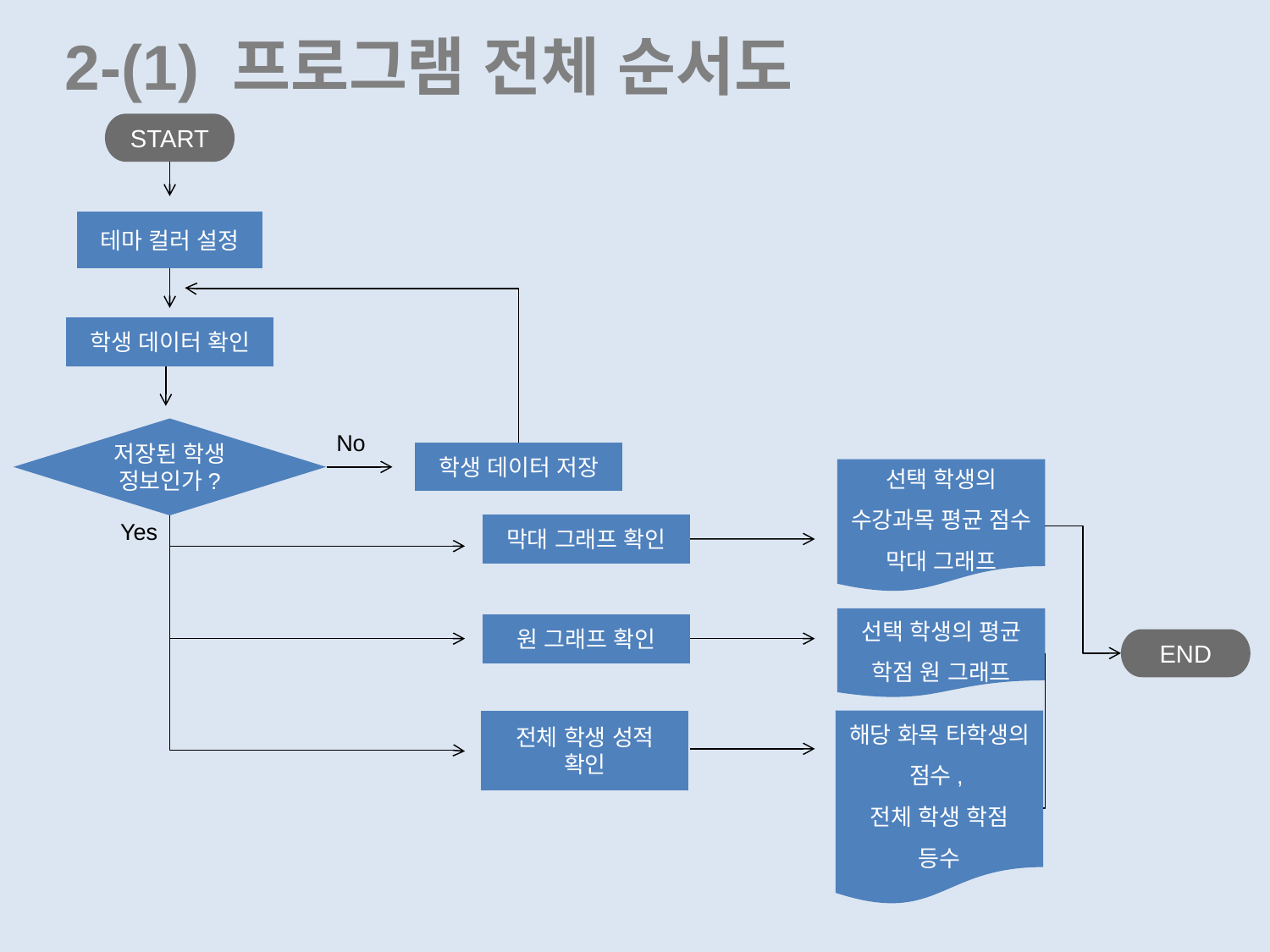

2-(1) 프로그램 전체 순서도
START
테마 컬러 설정
학생 데이터 확인
저장된 학생 정보인가?
No
학생 데이터 저장
선택 학생의 수강과목 평균 점수 막대 그래프
Yes
막대 그래프 확인
선택 학생의 평균 학점 원 그래프
원 그래프 확인
END
전체 학생 성적 확인
해당 화목 타학생의 점수,
전체 학생 학점 등수